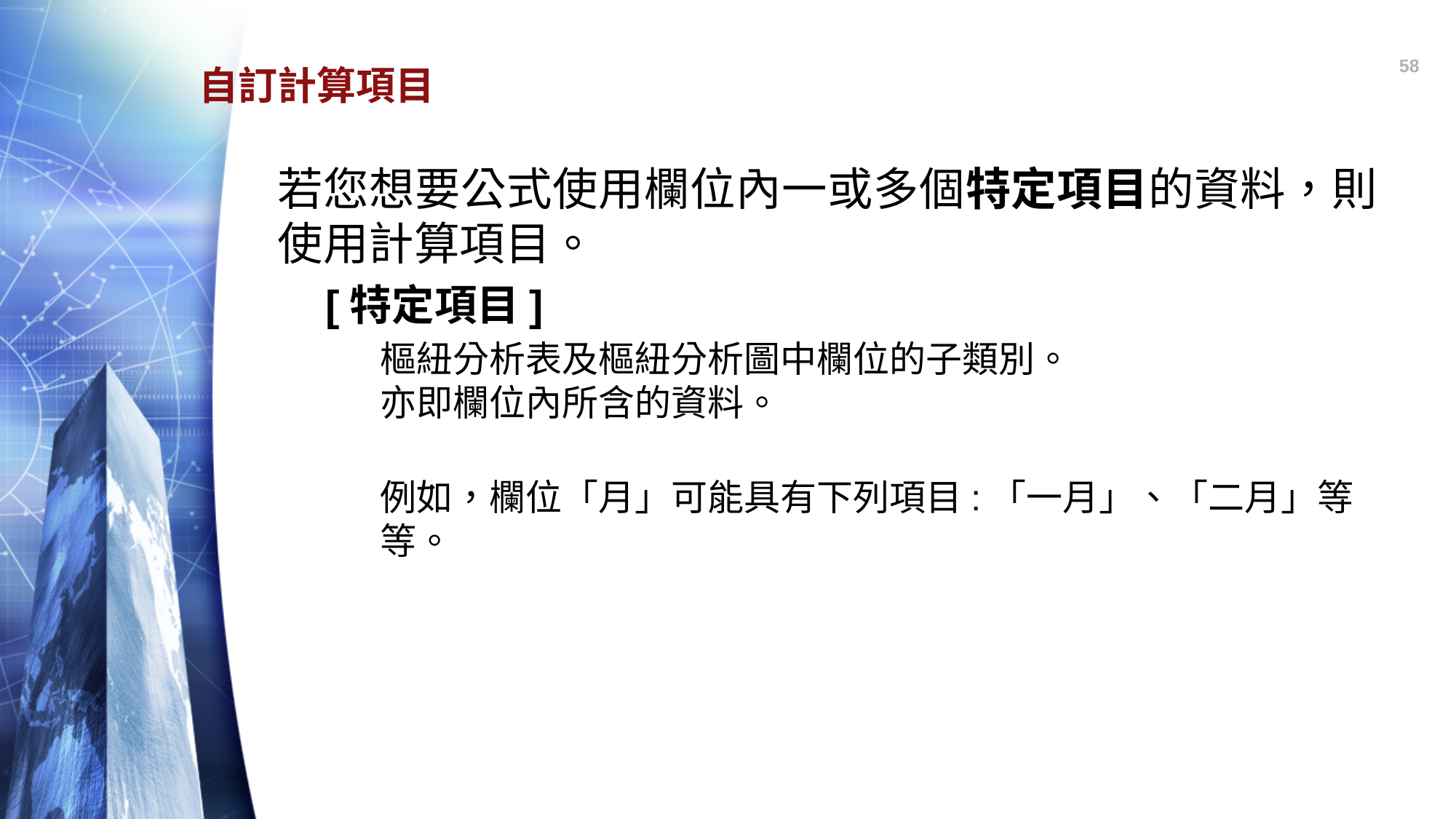

58
# 自訂計算項目
若您想要公式使用欄位內一或多個特定項目的資料，則使用計算項目。
[特定項目]
樞紐分析表及樞紐分析圖中欄位的子類別。
亦即欄位內所含的資料。
例如，欄位「月」可能具有下列項目:「一月」、「二月」等等。